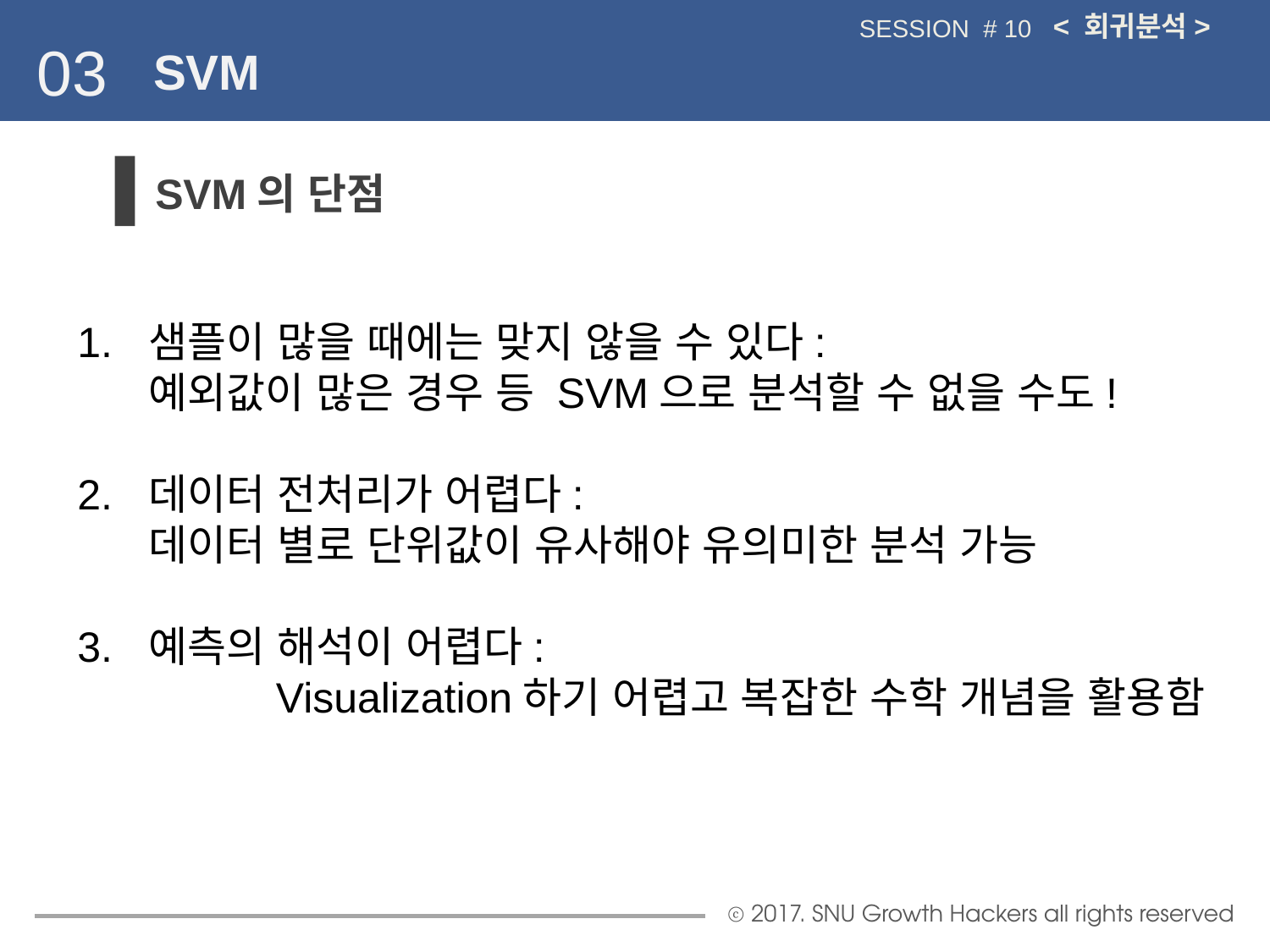

< 회귀분석>
SESSION  # 10
03
SVM

SVM의 단점
샘플이 많을 때에는 맞지 않을 수 있다:			예외값이 많은 경우 등 SVM으로 분석할 수 없을 수도!

데이터 전처리가 어렵다:					데이터 별로 단위값이 유사해야 유의미한 분석 가능

예측의 해석이 어렵다:						Visualization하기 어렵고 복잡한 수학 개념을 활용함
ⓒ 2017. SNU Growth Hackers all rights reserved